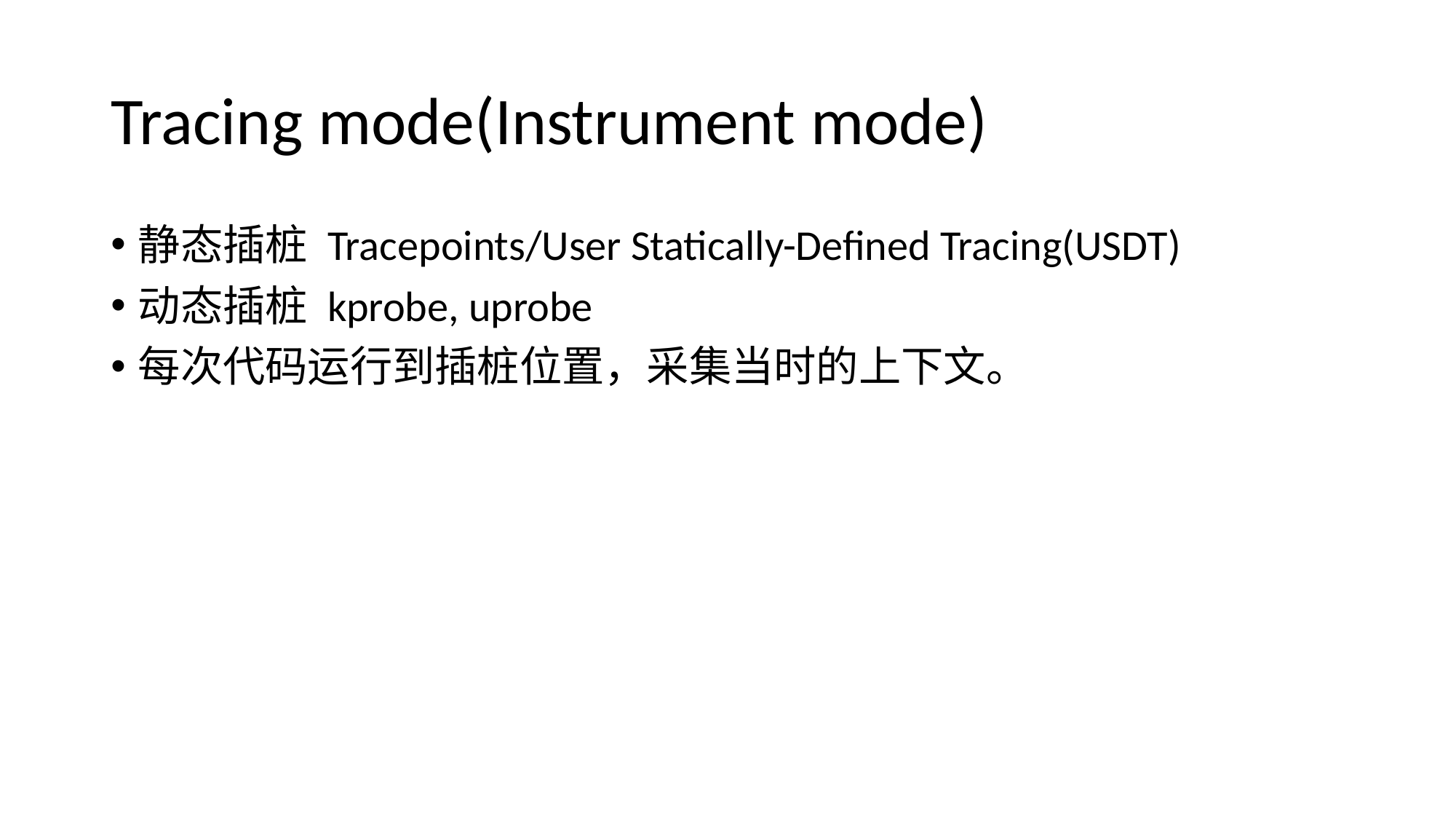

# Tracing mode(Instrument mode)
静态插桩 Tracepoints/User Statically-Defined Tracing(USDT)
动态插桩 kprobe, uprobe
每次代码运行到插桩位置，采集当时的上下文。